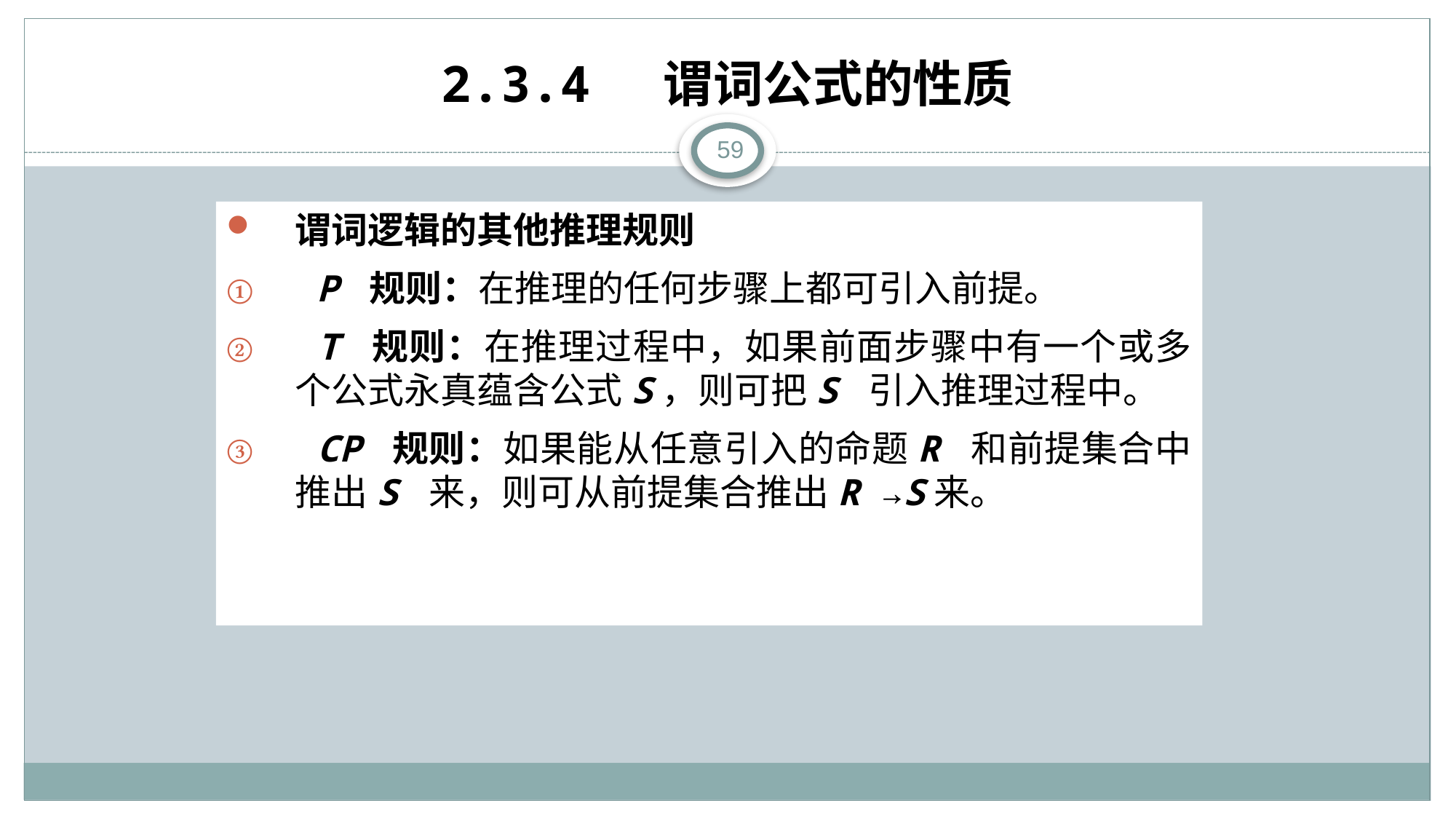

# 2.3.4  谓词公式的性质
59
谓词逻辑的其他推理规则
 P 规则：在推理的任何步骤上都可引入前提。
 T 规则：在推理过程中，如果前面步骤中有一个或多个公式永真蕴含公式S，则可把S 引入推理过程中。
 CP 规则：如果能从任意引入的命题R 和前提集合中推出S 来，则可从前提集合推出R →S来。